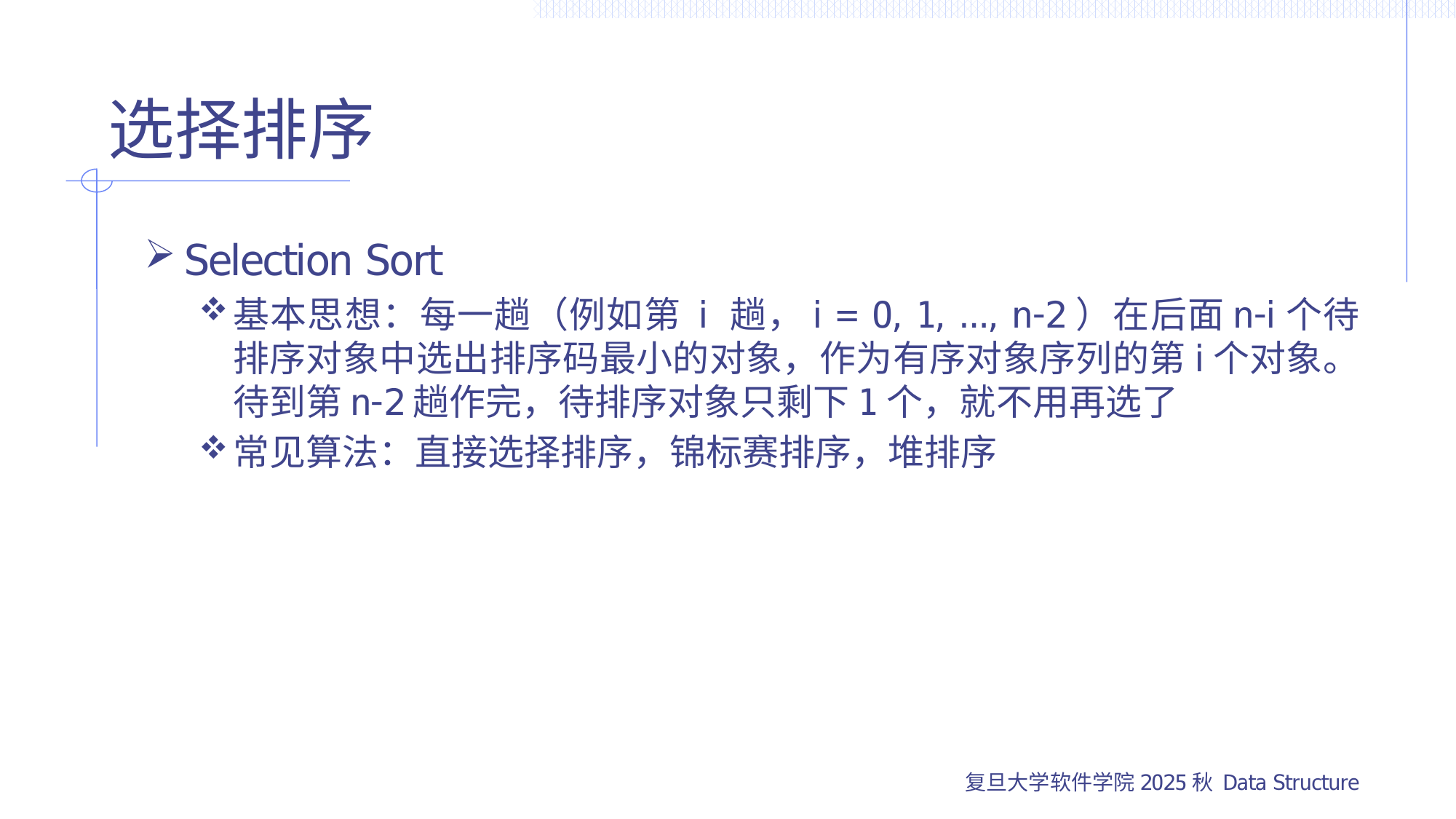

# 选择排序
Selection Sort
基本思想：每一趟（例如第 i 趟，i = 0, 1, …, n-2）在后面n-i个待排序对象中选出排序码最小的对象，作为有序对象序列的第i个对象。待到第n-2趟作完，待排序对象只剩下1个，就不用再选了
常见算法：直接选择排序，锦标赛排序，堆排序